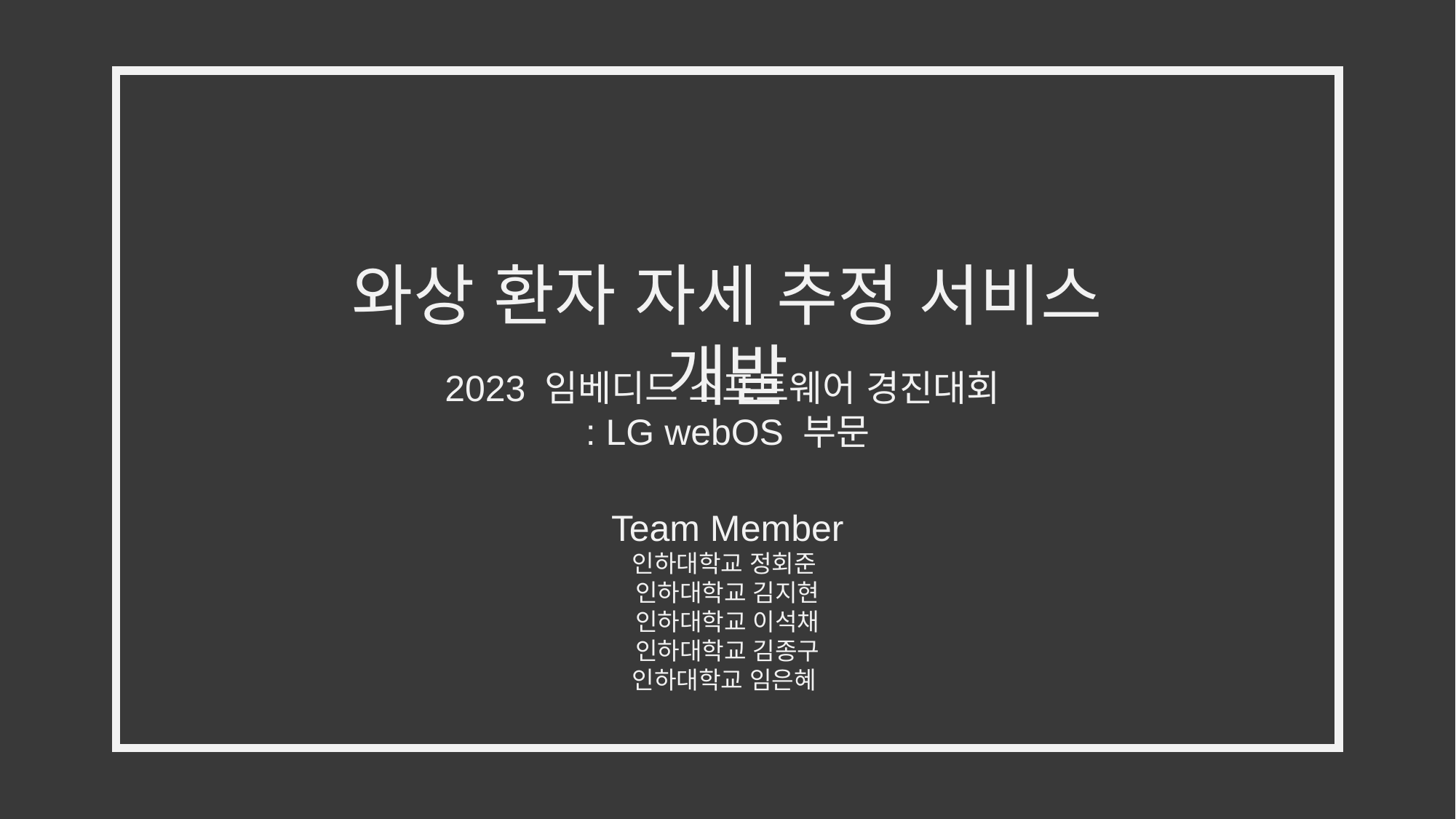

와상 환자 자세 추정 서비스 개발
2023 임베디드 소프트웨어 경진대회
: LG webOS 부문
Team Member
인하대학교 정회준
인하대학교 김지현
인하대학교 이석채
인하대학교 김종구
인하대학교 임은혜